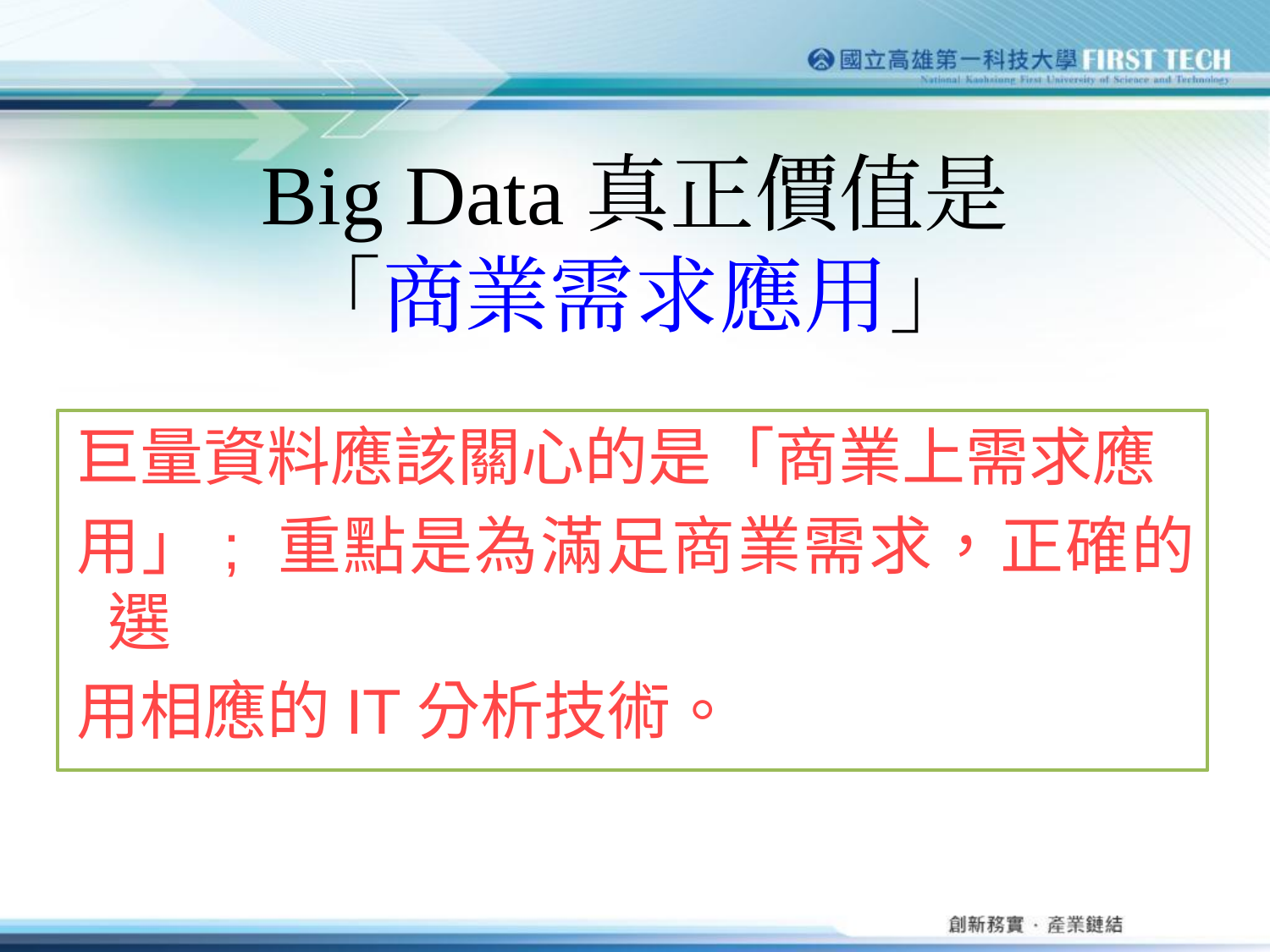

# Big Data真正價值是 「商業需求應用」
巨量資料應該關心的是「商業上需求應
用」; 重點是為滿足商業需求，正確的選
用相應的IT分析技術。